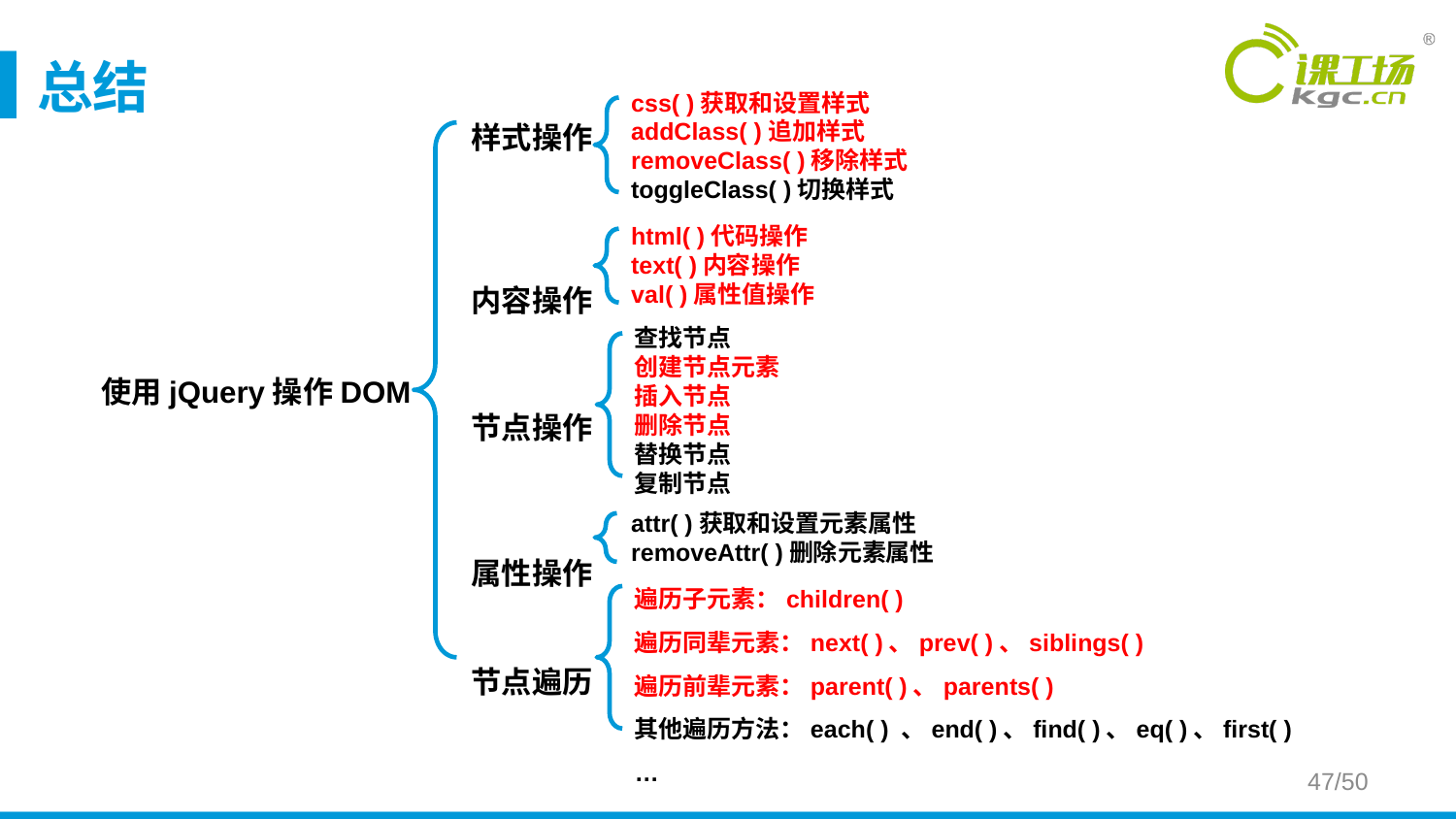

# 总结
css( )获取和设置样式
addClass( )追加样式
removeClass( )移除样式
toggleClass( )切换样式

样式操作
内容操作
节点操作
属性操作
节点遍历

html( )代码操作
text( )内容操作
val( )属性值操作

查找节点
创建节点元素
插入节点
删除节点
替换节点
复制节点
使用jQuery操作DOM
attr( )获取和设置元素属性
removeAttr( )删除元素属性

遍历子元素：children( )
遍历同辈元素：next( )、prev( )、siblings( )
遍历前辈元素：parent( )、parents( )
其他遍历方法：each( ) 、end( )、find( )、eq( )、first( )…

47/50